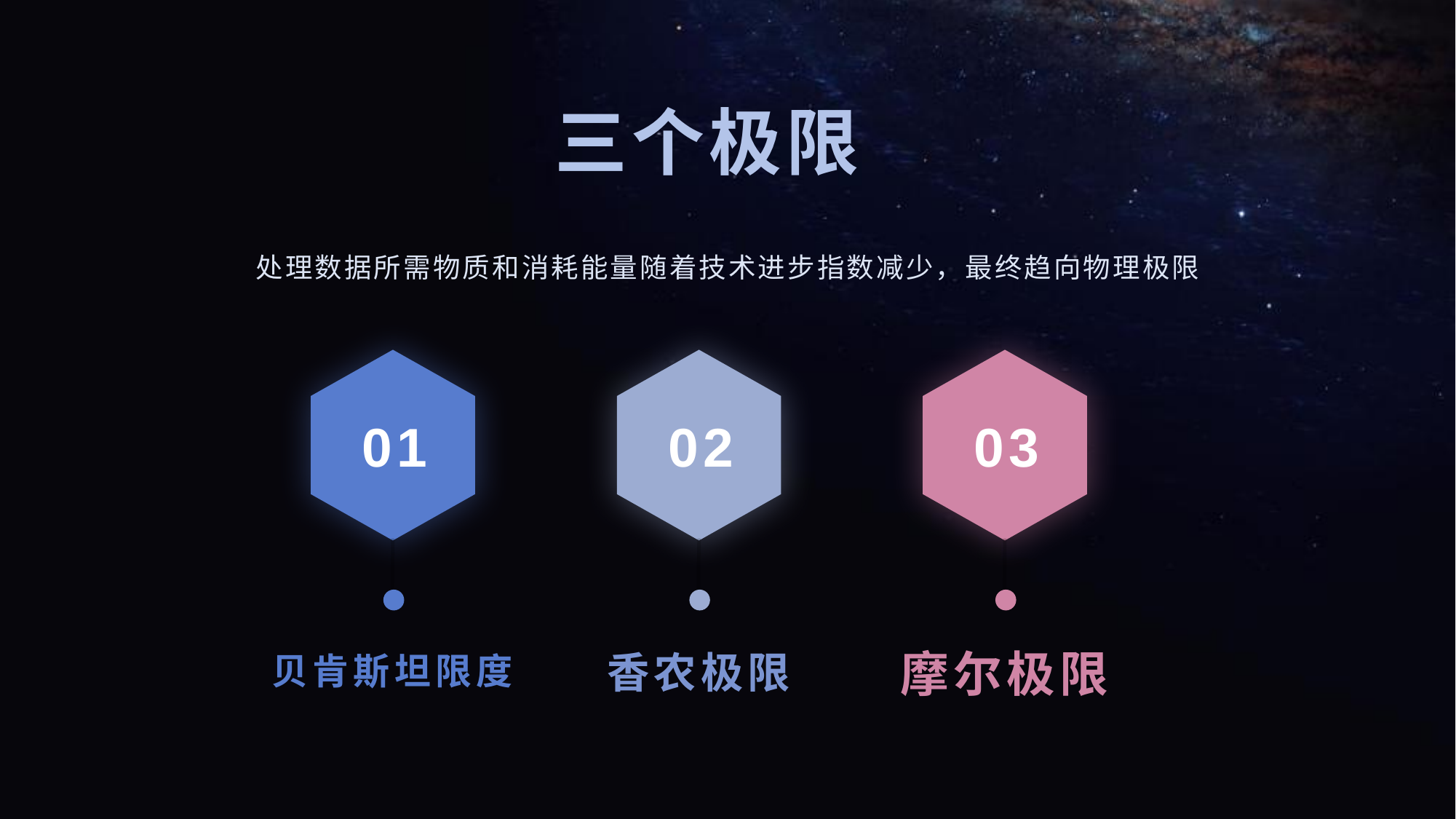

三个极限
处理数据所需物质和消耗能量随着技术进步指数减少，最终趋向物理极限

01
02
03

贝肯斯坦限度
香农极限
摩尔极限